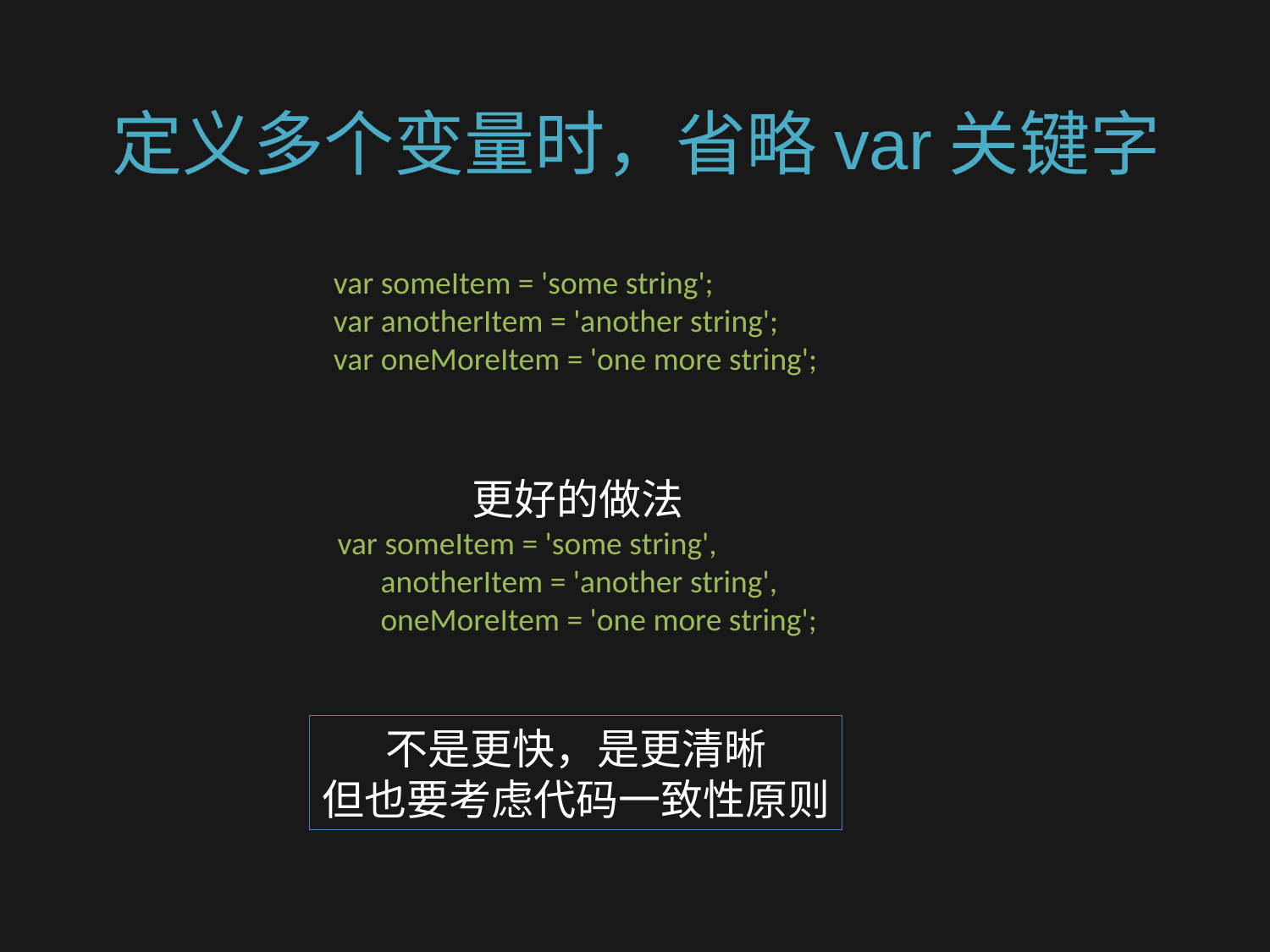

# 定义多个变量时，省略var关键字
var someItem = 'some string';
var anotherItem = 'another string';
var oneMoreItem = 'one more string';
更好的做法
var someItem = 'some string',
      anotherItem = 'another string',
      oneMoreItem = 'one more string';
不是更快，是更清晰
但也要考虑代码一致性原则